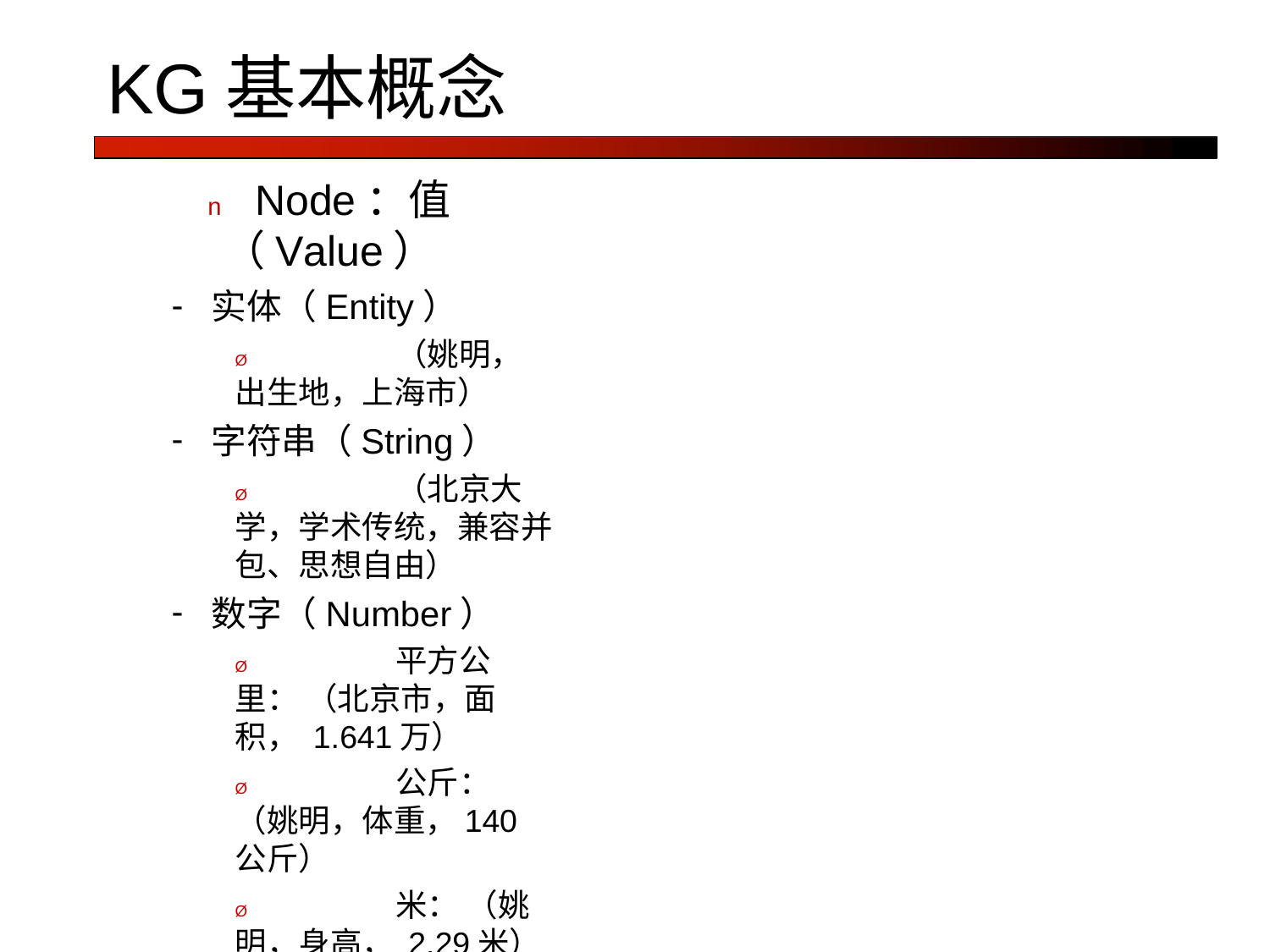

# KG基本概念

n	Node：值（Value）

实体（Entity）
Ø	（姚明，出生地，上海市）
字符串（String）
Ø	（北京大学，学术传统，兼容并包、思想自由）
数字（Number）
Ø	平方公里： （北京市，面积， 1.641万）
Ø	公斤： （姚明，体重，140公斤）
Ø	米： （姚明，身高， 2.29米）
…
时间（Date）
Ø	（姚明，出生年份，1981年）
枚举 （Enumerate）
Ø	（姚明，性别，男）
-	……